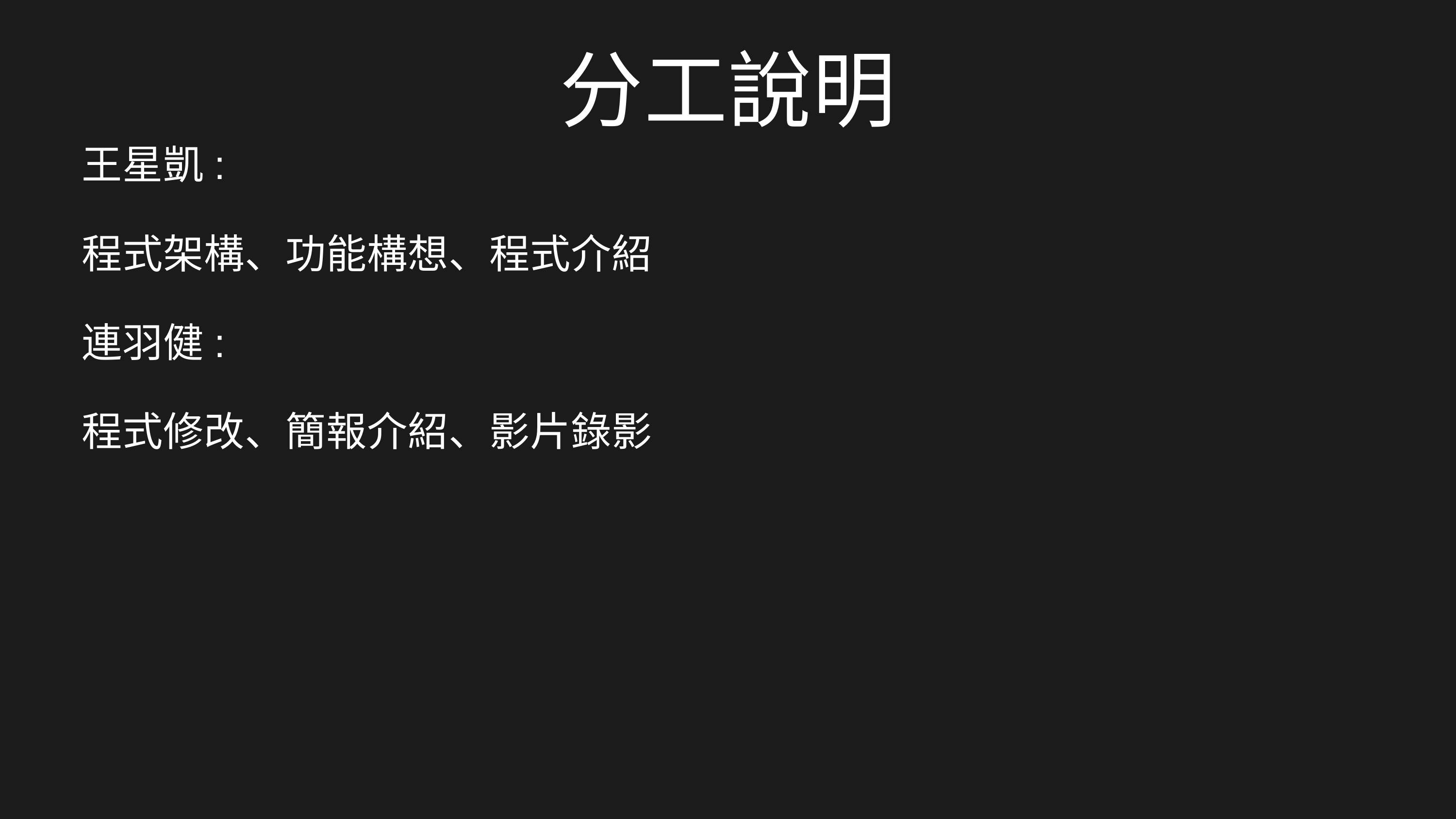

分工說明
王星凱:

程式架構、功能構想、程式介紹

連羽健:

程式修改、簡報介紹、影片錄影